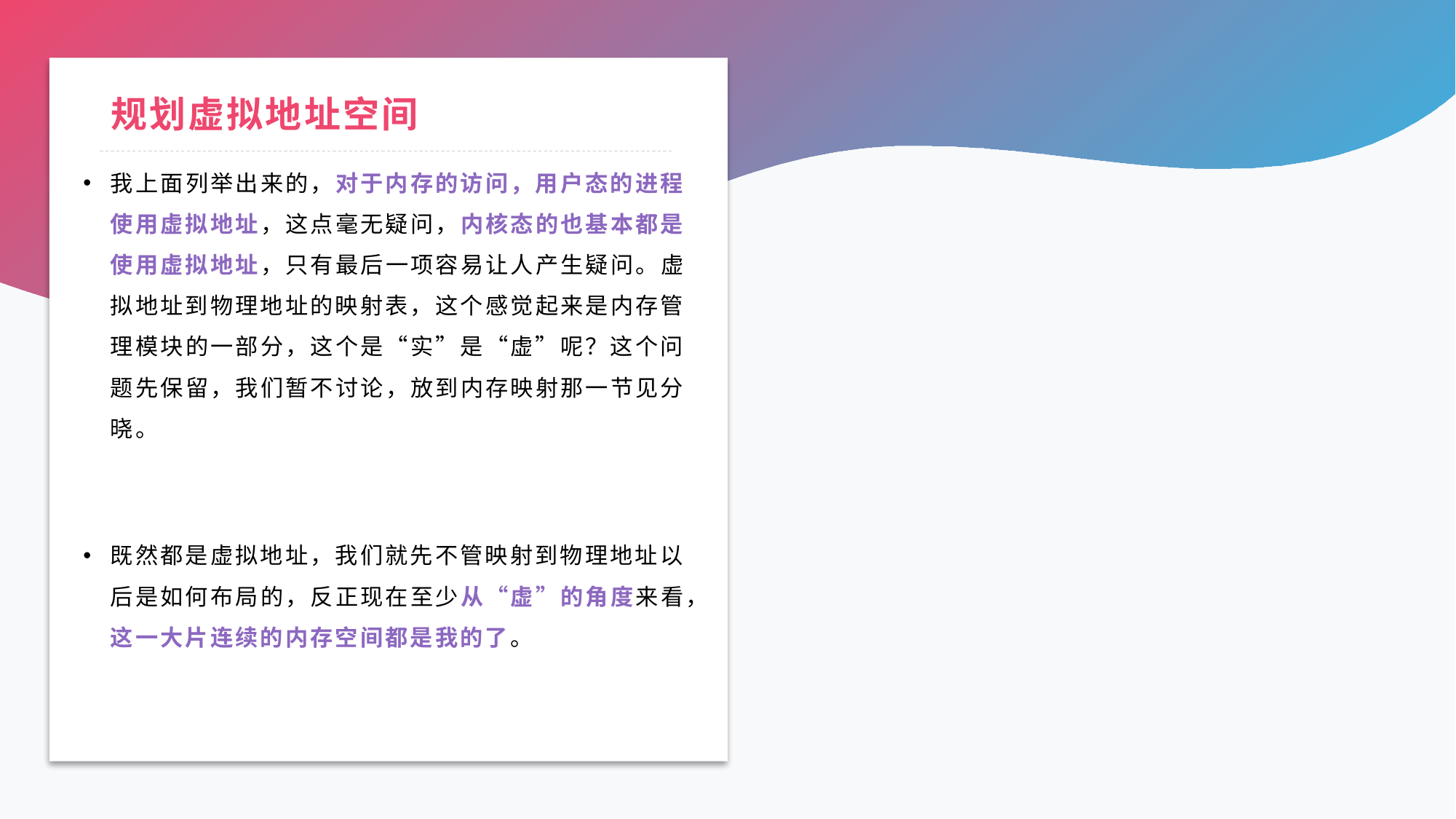

# 规划虚拟地址空间
我上面列举出来的，对于内存的访问，用户态的进程使用虚拟地址，这点毫无疑问，内核态的也基本都是使用虚拟地址，只有最后一项容易让人产生疑问。虚拟地址到物理地址的映射表，这个感觉起来是内存管理模块的一部分，这个是“实”是“虚”呢？这个问题先保留，我们暂不讨论，放到内存映射那一节见分晓。

既然都是虚拟地址，我们就先不管映射到物理地址以后是如何布局的，反正现在至少从“虚”的角度来看，这一大片连续的内存空间都是我的了。